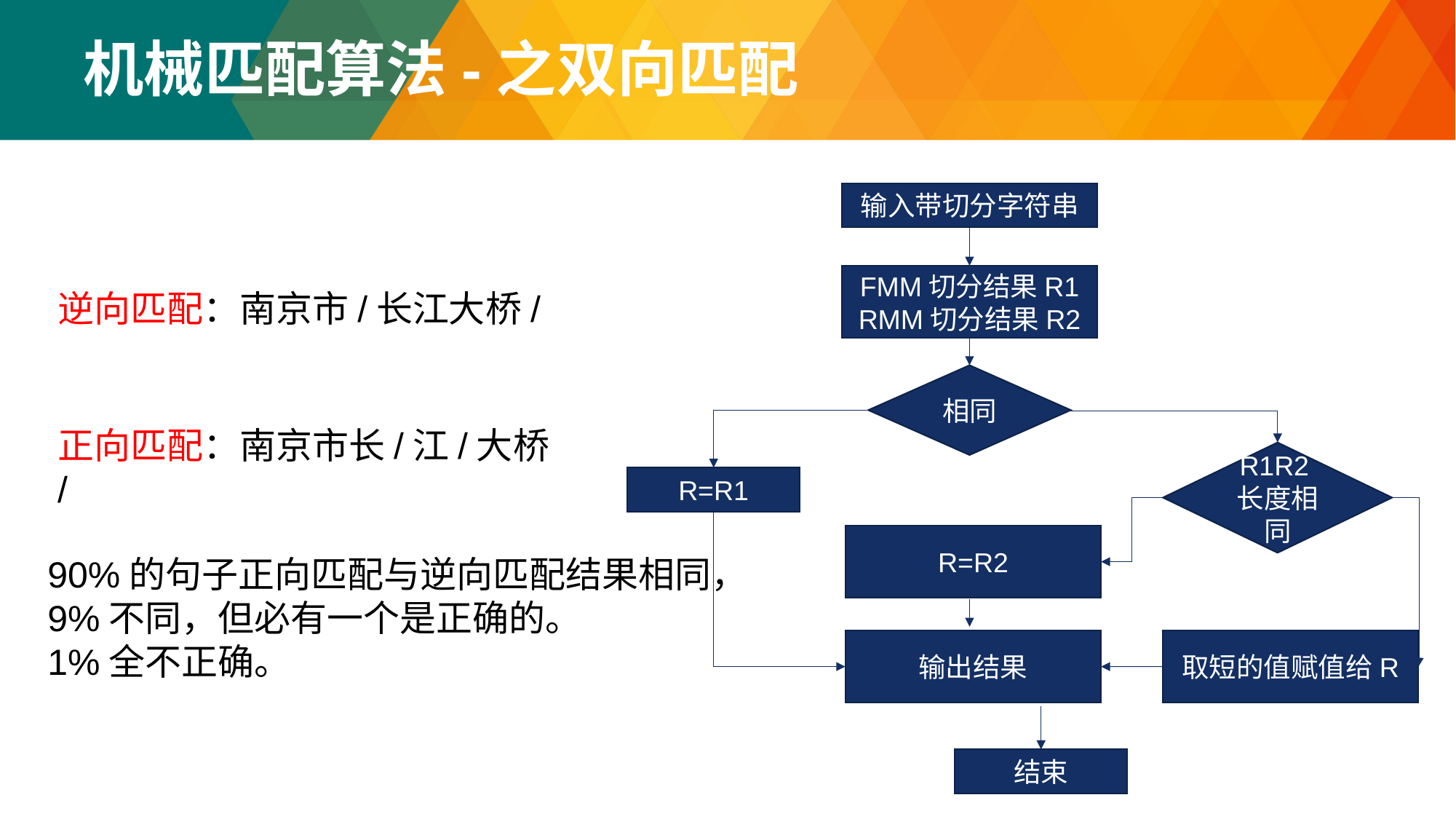

机械匹配算法-之双向匹配
输入带切分字符串
FMM切分结果R1
RMM切分结果R2
逆向匹配：南京市/长江大桥/
相同
正向匹配：南京市长/江/大桥/
R1R2长度相同
R=R1
R=R2
90%的句子正向匹配与逆向匹配结果相同，
9%不同，但必有一个是正确的。
1%全不正确。
输出结果
取短的值赋值给R
结束